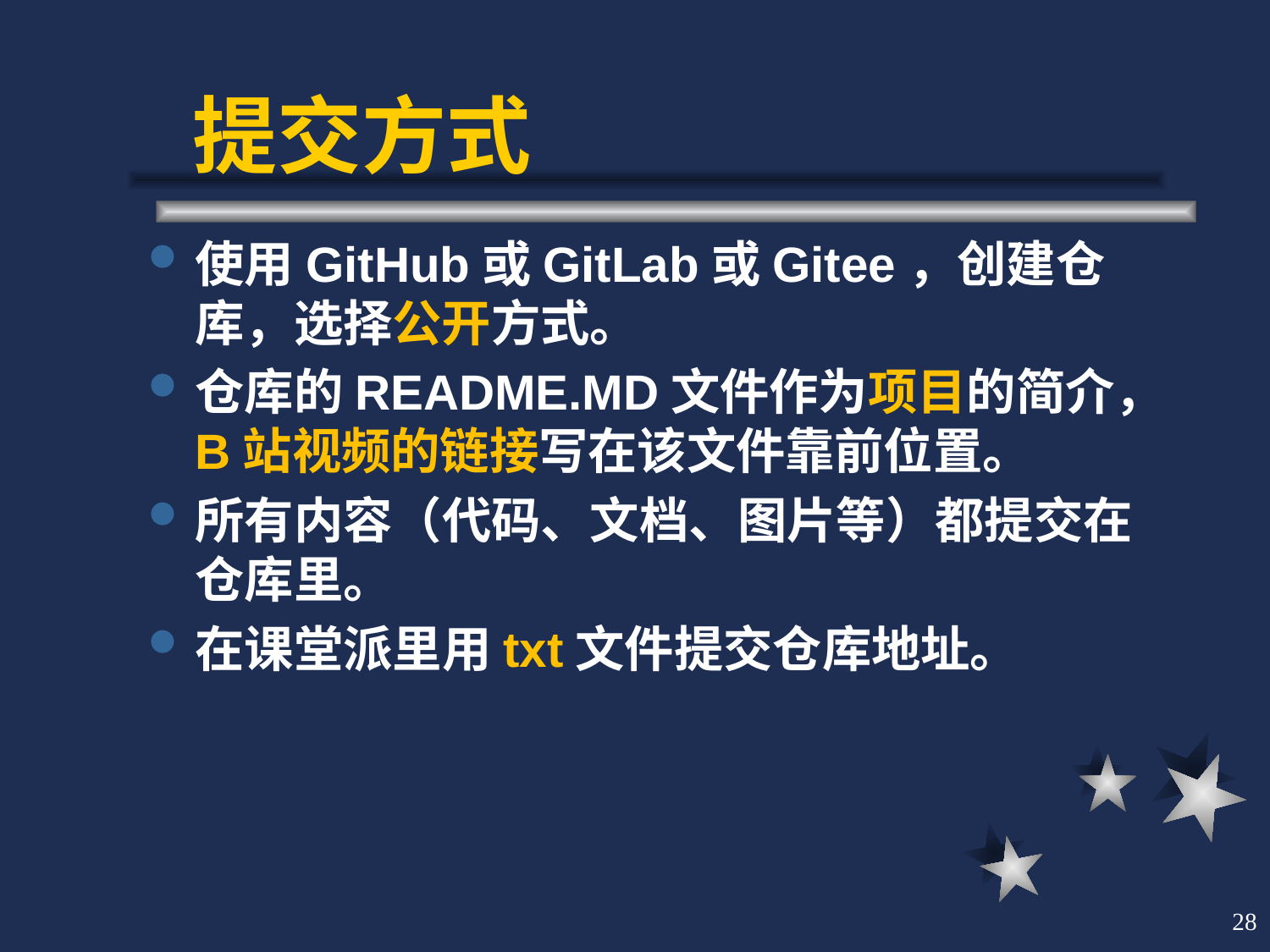

# 提交方式
使用GitHub或GitLab或Gitee，创建仓库，选择公开方式。
仓库的README.MD文件作为项目的简介，B站视频的链接写在该文件靠前位置。
所有内容（代码、文档、图片等）都提交在仓库里。
在课堂派里用txt文件提交仓库地址。
28